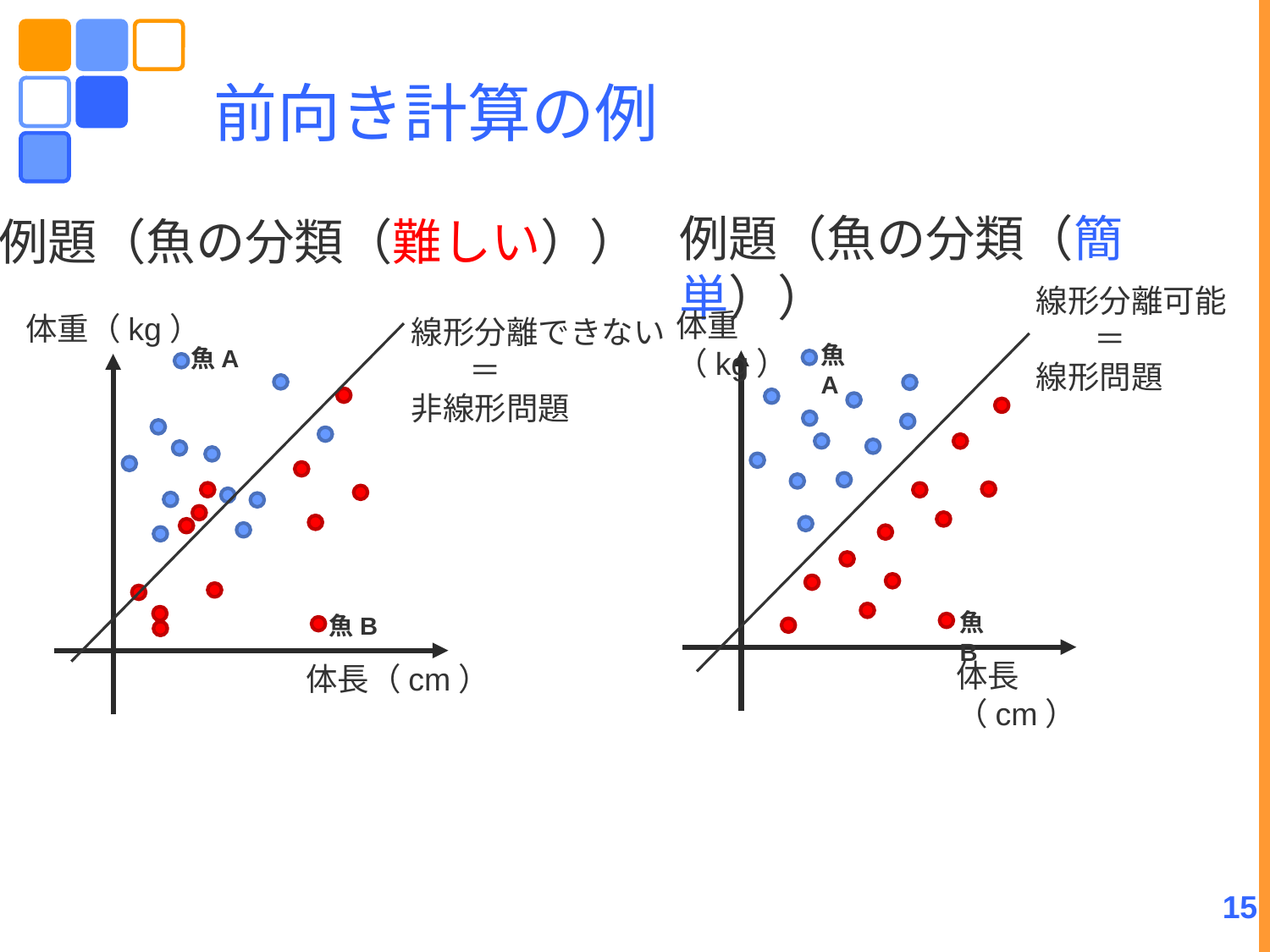

# 前向き計算の例
例題（魚の分類（簡単））
例題（魚の分類（難しい））
線形分離可能
       ＝
線形問題
体重（kg）
体重（kg）
線形分離できない
       ＝
非線形問題
魚A
魚A

魚B

魚B

体長（cm）
体長（cm）